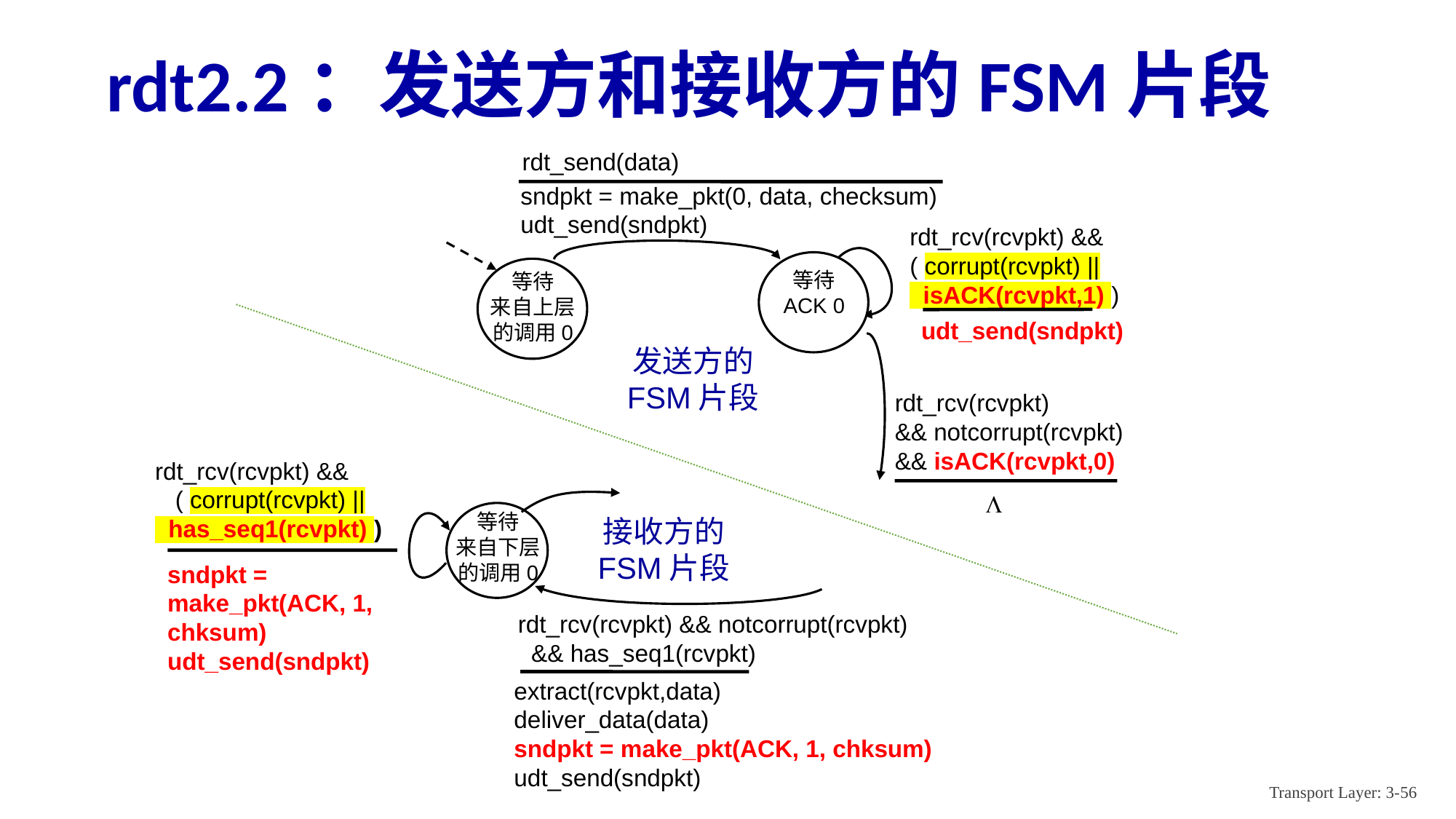

# rdt2.2：发送方和接收方的FSM片段
rdt_send(data)
sndpkt = make_pkt(0, data, checksum)
udt_send(sndpkt)

rdt_rcv(rcvpkt) &&
( corrupt(rcvpkt) ||
  isACK(rcvpkt,1) )

等待
ACK 0

等待
来自上层的调用0

udt_send(sndpkt)

发送方的
FSM片段
rdt_rcv(rcvpkt)
&& notcorrupt(rcvpkt)
&& isACK(rcvpkt,0)

rdt_rcv(rcvpkt) &&
   ( corrupt(rcvpkt) ||
  has_seq1(rcvpkt) )

等待
来自下层的调用0
接收方的
FSM片段

sndpkt = make_pkt(ACK, 1, chksum)
udt_send(sndpkt)

Λ
rdt_rcv(rcvpkt) && notcorrupt(rcvpkt)
  && has_seq1(rcvpkt)
extract(rcvpkt,data)
deliver_data(data)
sndpkt = make_pkt(ACK, 1, chksum)
udt_send(sndpkt)
Transport Layer: 3-56